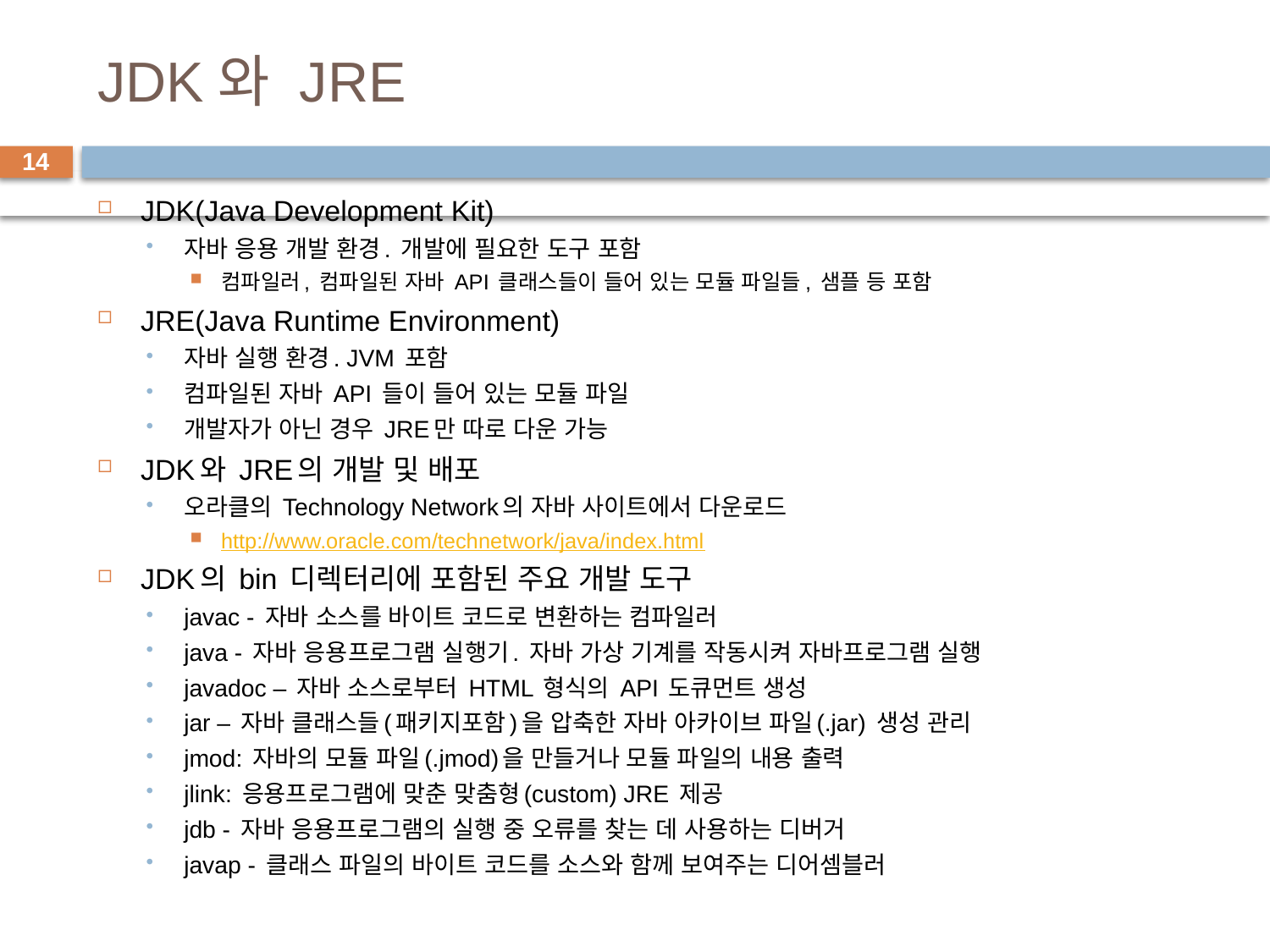

# JDK와 JRE
14
JDK(Java Development Kit)
자바 응용 개발 환경. 개발에 필요한 도구 포함
컴파일러, 컴파일된 자바 API 클래스들이 들어 있는 모듈 파일들, 샘플 등 포함
JRE(Java Runtime Environment)
자바 실행 환경. JVM 포함
컴파일된 자바 API 들이 들어 있는 모듈 파일
개발자가 아닌 경우 JRE만 따로 다운 가능
JDK와 JRE의 개발 및 배포
오라클의 Technology Network의 자바 사이트에서 다운로드
http://www.oracle.com/technetwork/java/index.html
JDK의 bin 디렉터리에 포함된 주요 개발 도구
javac - 자바 소스를 바이트 코드로 변환하는 컴파일러
java - 자바 응용프로그램 실행기. 자바 가상 기계를 작동시켜 자바프로그램 실행
javadoc – 자바 소스로부터 HTML 형식의 API 도큐먼트 생성
jar – 자바 클래스들(패키지포함)을 압축한 자바 아카이브 파일(.jar) 생성 관리
jmod: 자바의 모듈 파일(.jmod)을 만들거나 모듈 파일의 내용 출력
jlink: 응용프로그램에 맞춘 맞춤형(custom) JRE 제공
jdb - 자바 응용프로그램의 실행 중 오류를 찾는 데 사용하는 디버거
javap - 클래스 파일의 바이트 코드를 소스와 함께 보여주는 디어셈블러